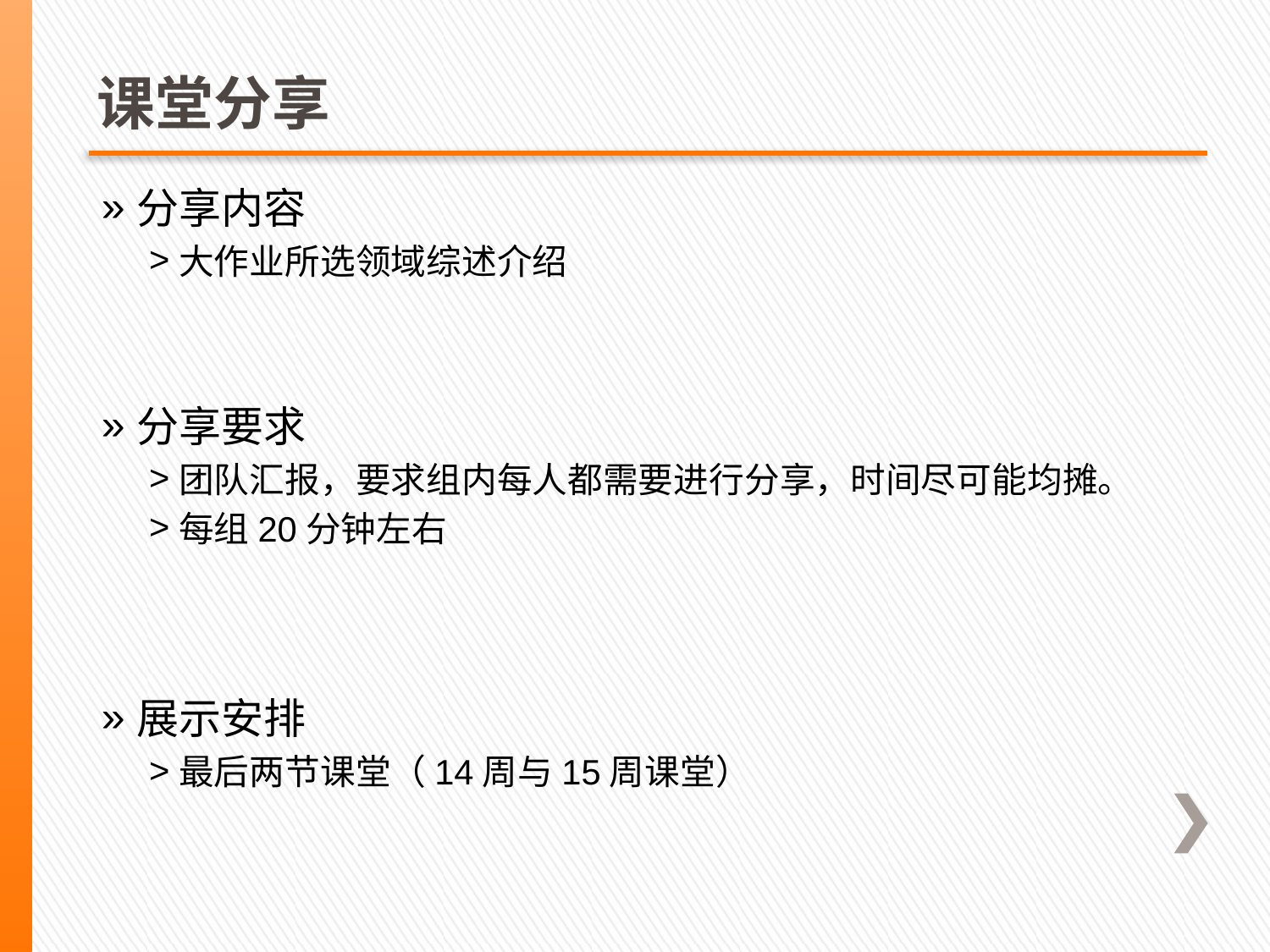

# 课堂分享
分享内容
大作业所选领域综述介绍

分享要求
团队汇报，要求组内每人都需要进行分享，时间尽可能均摊。
每组20分钟左右

展示安排
最后两节课堂（14周与15周课堂）